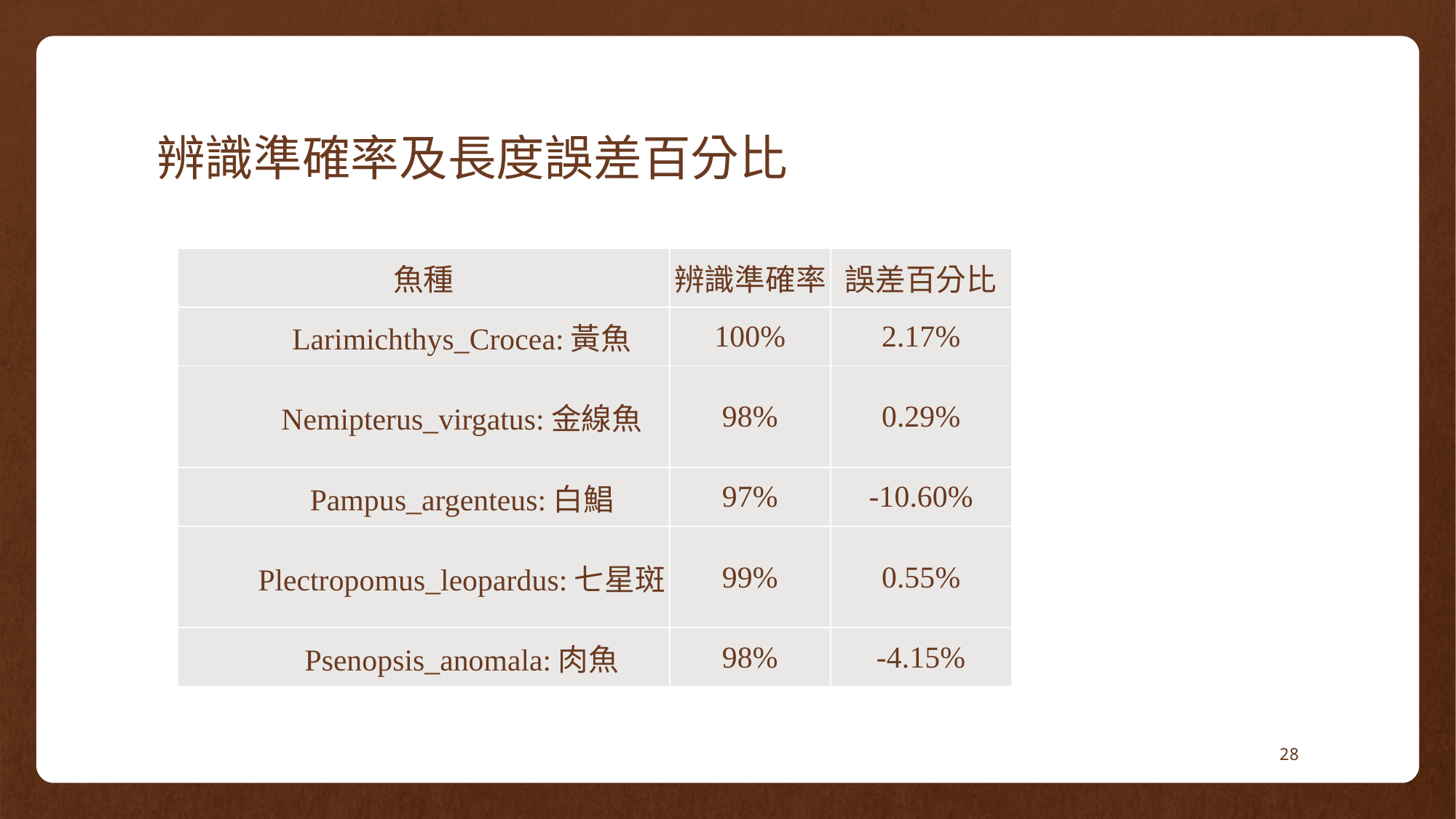

# 辨識準確率及長度誤差百分比
| 魚種 | 辨識準確率 | 誤差百分比 |
| --- | --- | --- |
| Larimichthys\_Crocea:黃魚 | 100% | 2.17% |
| Nemipterus\_virgatus:金線魚 | 98% | 0.29% |
| Pampus\_argenteus:白鯧 | 97% | -10.60% |
| Plectropomus\_leopardus:七星斑 | 99% | 0.55% |
| Psenopsis\_anomala:肉魚 | 98% | -4.15% |
28